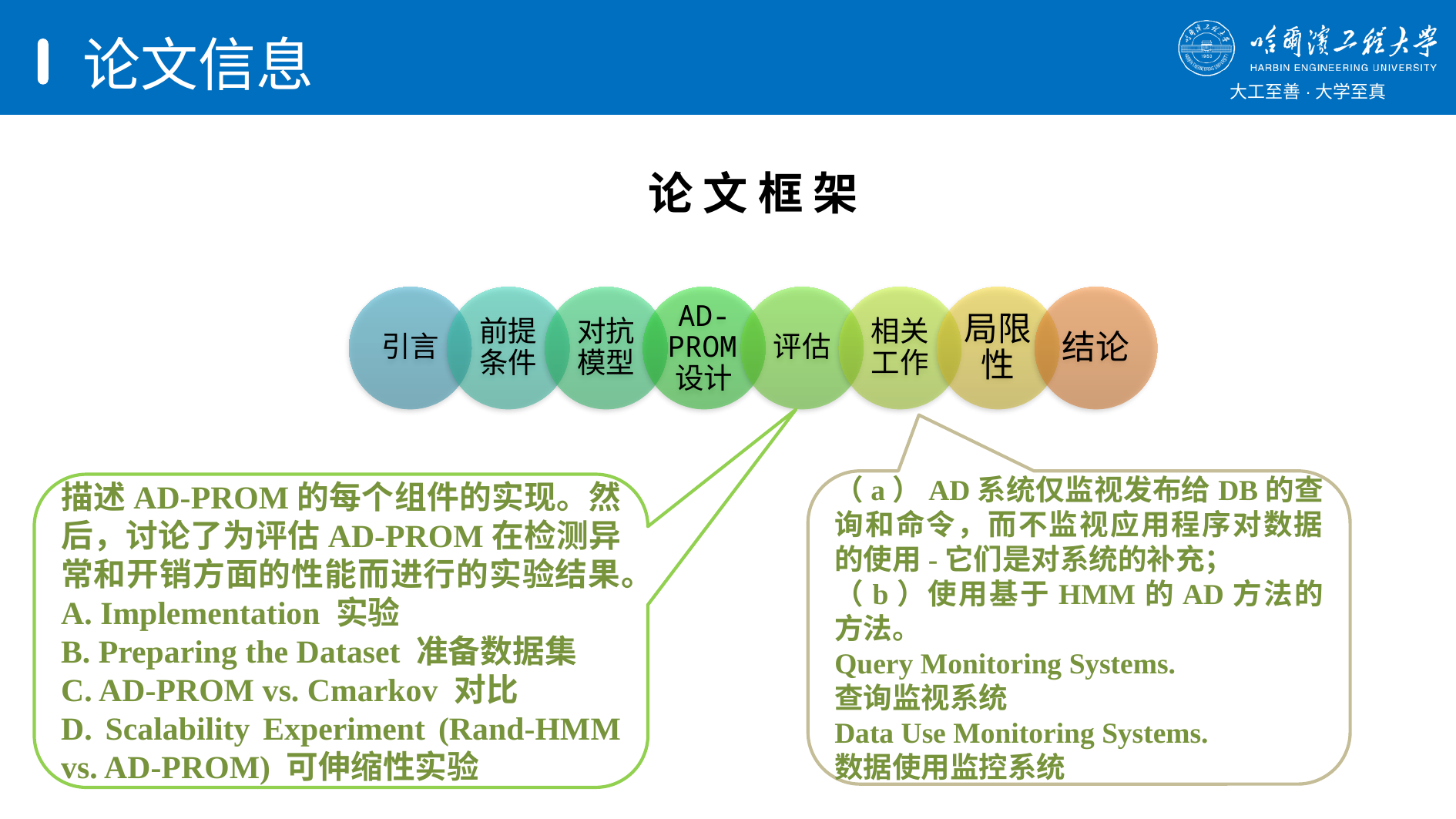

# 论文信息
论 文 框 架
引言
前提条件
对抗模型
AD-PROM设计
评估
相关工作
局限性
结论
（a）AD系统仅监视发布给DB的查询和命令，而不监视应用程序对数据的使用-它们是对系统的补充；
（b）使用基于HMM的AD方法的方法。
Query Monitoring Systems.
查询监视系统
Data Use Monitoring Systems.
数据使用监控系统
描述AD-PROM的每个组件的实现。然后，讨论了为评估AD-PROM在检测异常和开销方面的性能而进行的实验结果。
A. Implementation 实验
B. Preparing the Dataset 准备数据集
C. AD-PROM vs. Cmarkov 对比
D. Scalability Experiment (Rand-HMM vs. AD-PROM) 可伸缩性实验